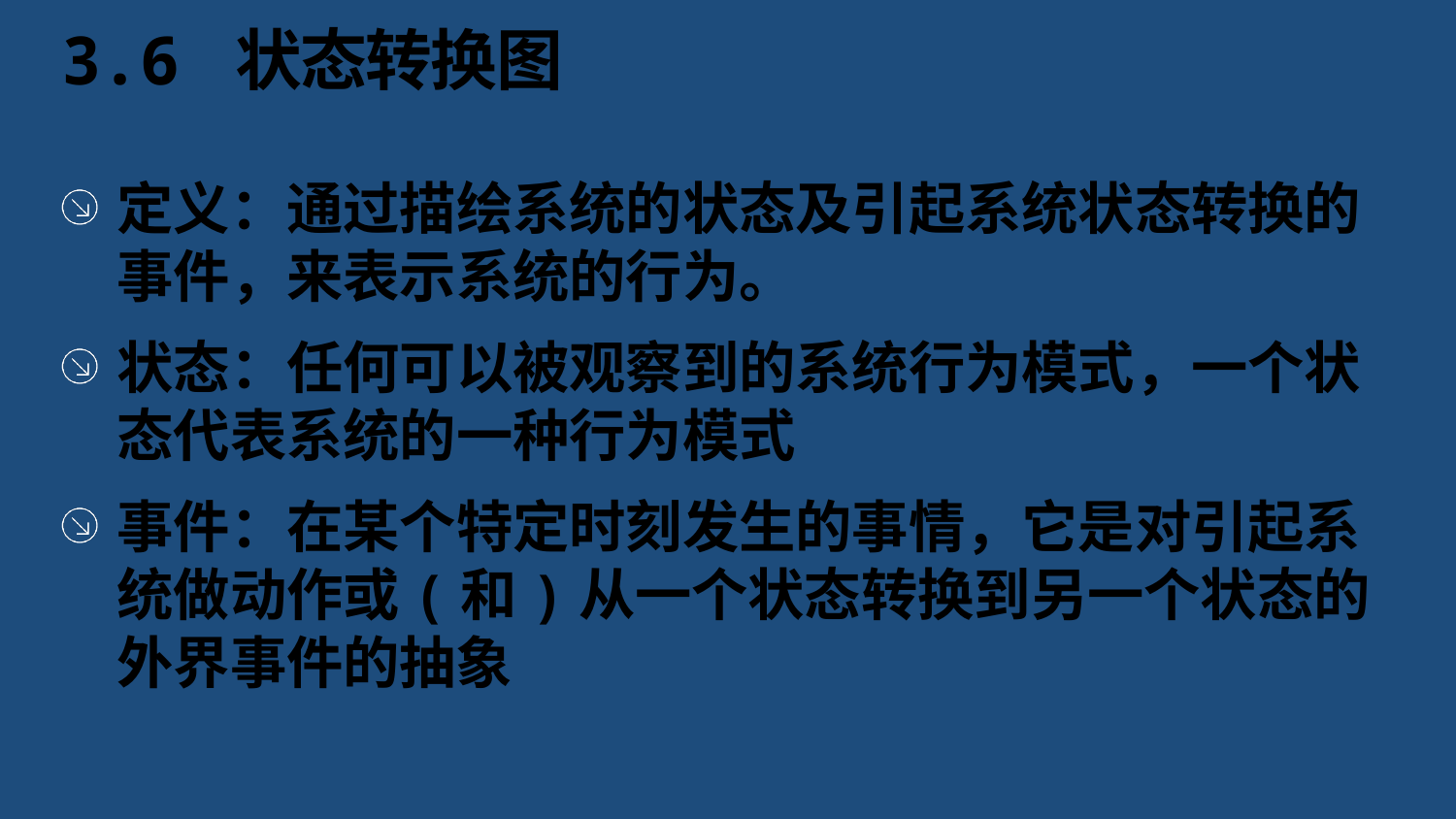

# 3.6 状态转换图
定义：通过描绘系统的状态及引起系统状态转换的事件，来表示系统的行为。
状态：任何可以被观察到的系统行为模式，一个状态代表系统的一种行为模式
事件：在某个特定时刻发生的事情，它是对引起系统做动作或(和)从一个状态转换到另一个状态的外界事件的抽象